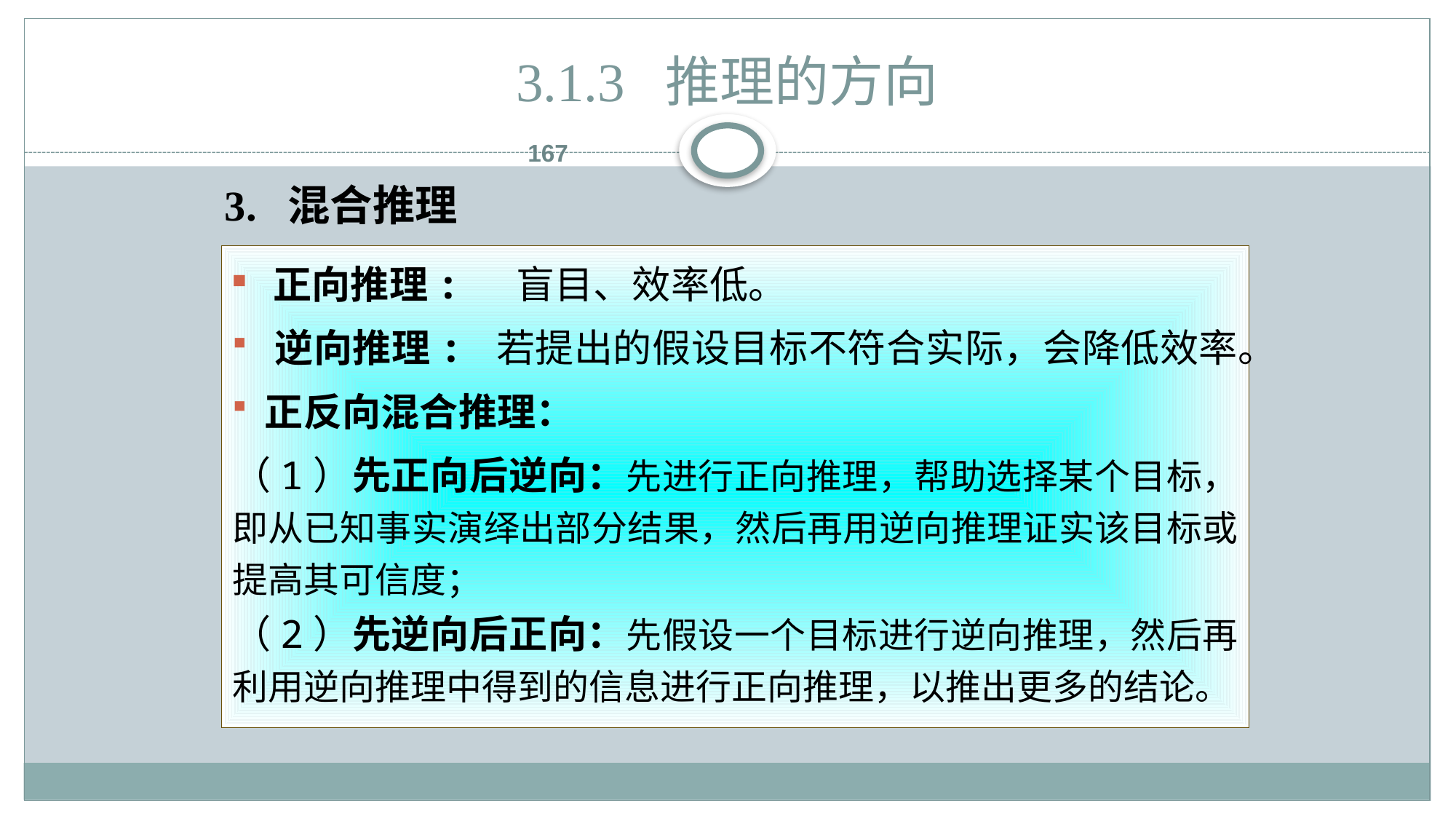

# 3.1.3  推理的方向
167
3.  混合推理
  正向推理:  盲目、效率低。
  逆向推理: 若提出的假设目标不符合实际，会降低效率。
 正反向混合推理：
（1）先正向后逆向：先进行正向推理，帮助选择某个目标，即从已知事实演绎出部分结果，然后再用逆向推理证实该目标或提高其可信度；
（2）先逆向后正向：先假设一个目标进行逆向推理，然后再利用逆向推理中得到的信息进行正向推理，以推出更多的结论。